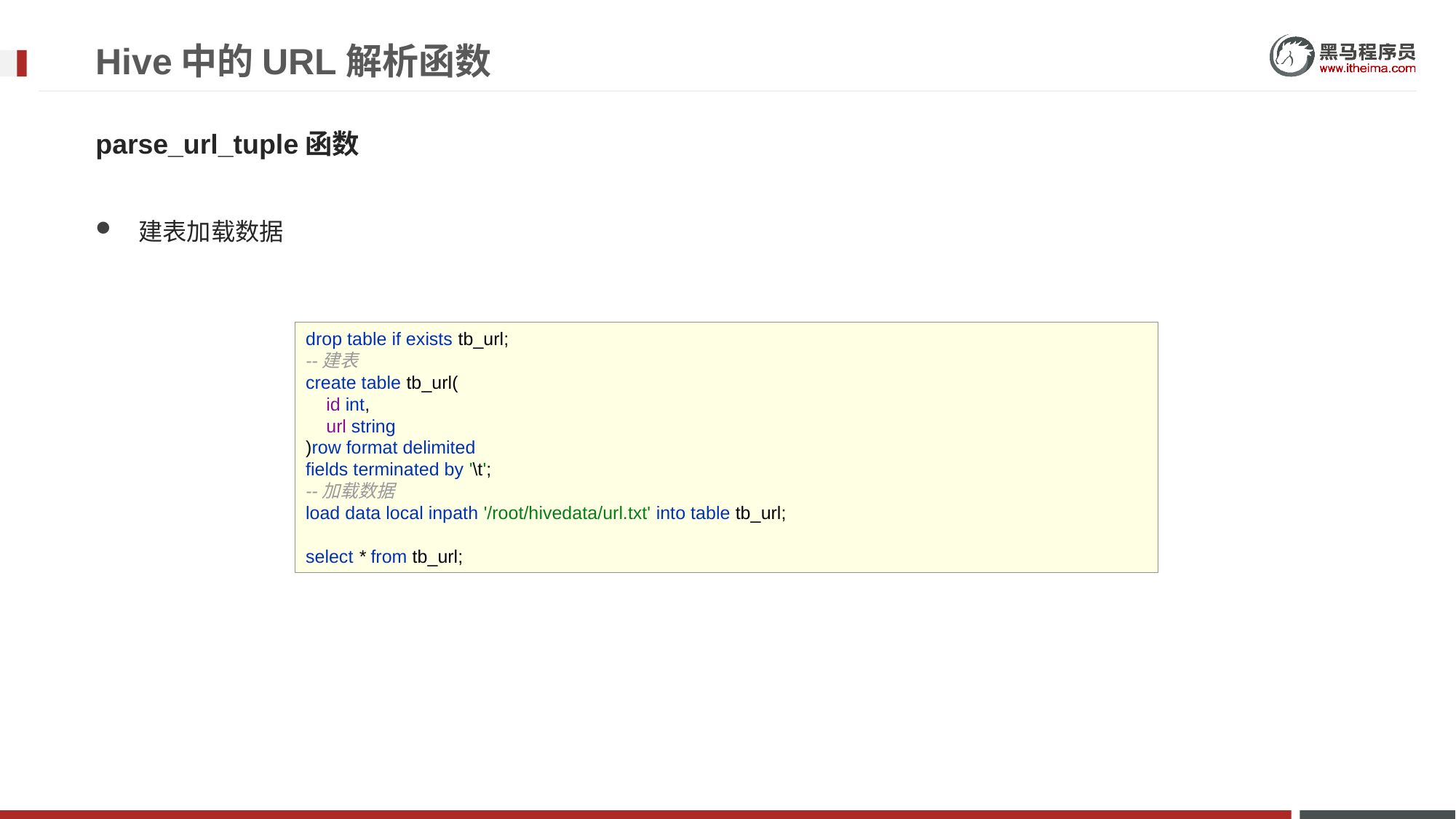

# Hive中的URL解析函数
parse_url_tuple函数
建表加载数据

drop table if exists tb_url;
--建表
create table tb_url(
    id int,
    url string
)row format delimited
fields terminated by '\t';
--加载数据
load data local inpath '/root/hivedata/url.txt' into table tb_url;
select * from tb_url;